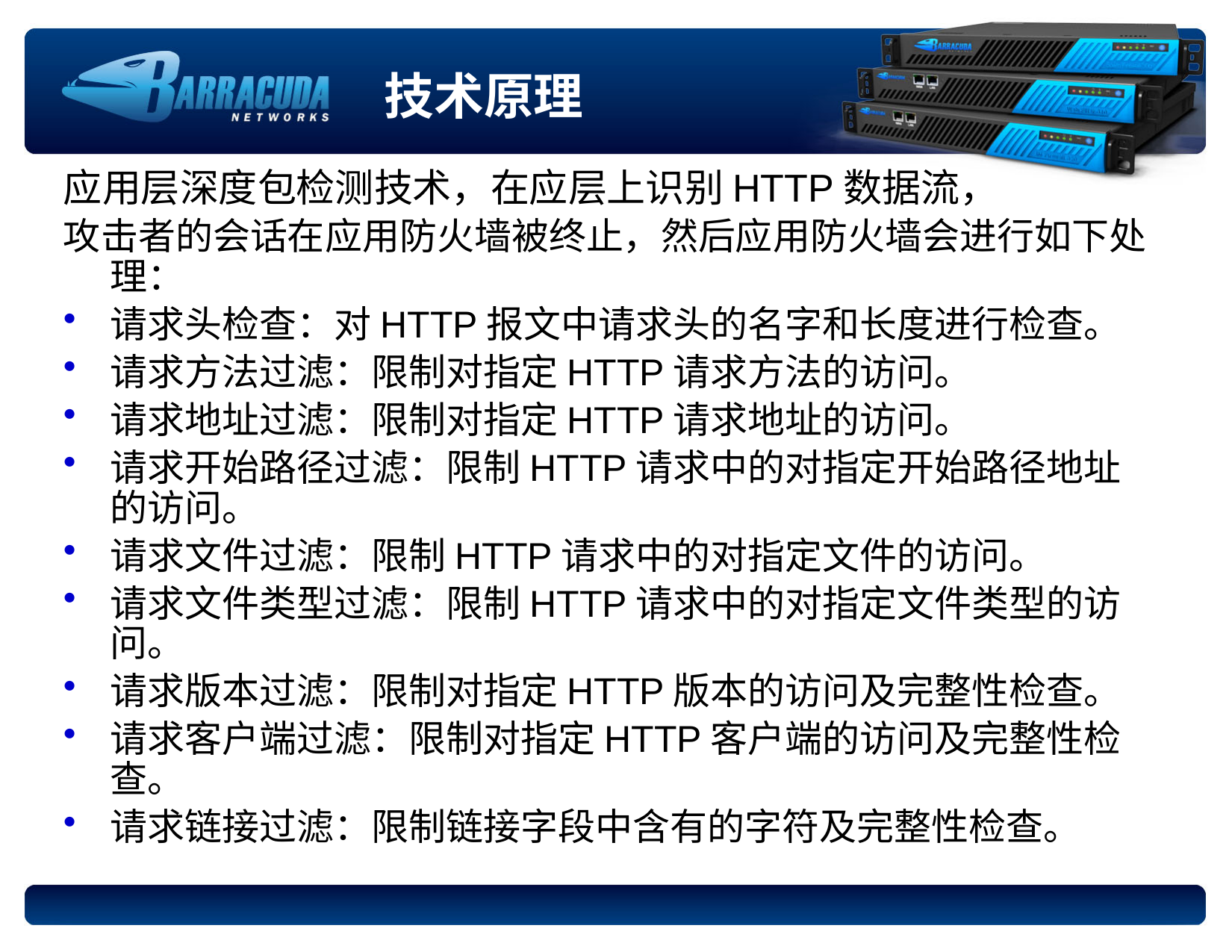

# 技术原理
应用层深度包检测技术，在应层上识别HTTP数据流，
攻击者的会话在应用防火墙被终止，然后应用防火墙会进行如下处理：
请求头检查：对HTTP报文中请求头的名字和长度进行检查。
请求方法过滤：限制对指定HTTP请求方法的访问。
请求地址过滤：限制对指定HTTP请求地址的访问。
请求开始路径过滤：限制HTTP请求中的对指定开始路径地址的访问。
请求文件过滤：限制HTTP请求中的对指定文件的访问。
请求文件类型过滤：限制HTTP请求中的对指定文件类型的访问。
请求版本过滤：限制对指定HTTP版本的访问及完整性检查。
请求客户端过滤：限制对指定HTTP客户端的访问及完整性检查。
请求链接过滤：限制链接字段中含有的字符及完整性检查。